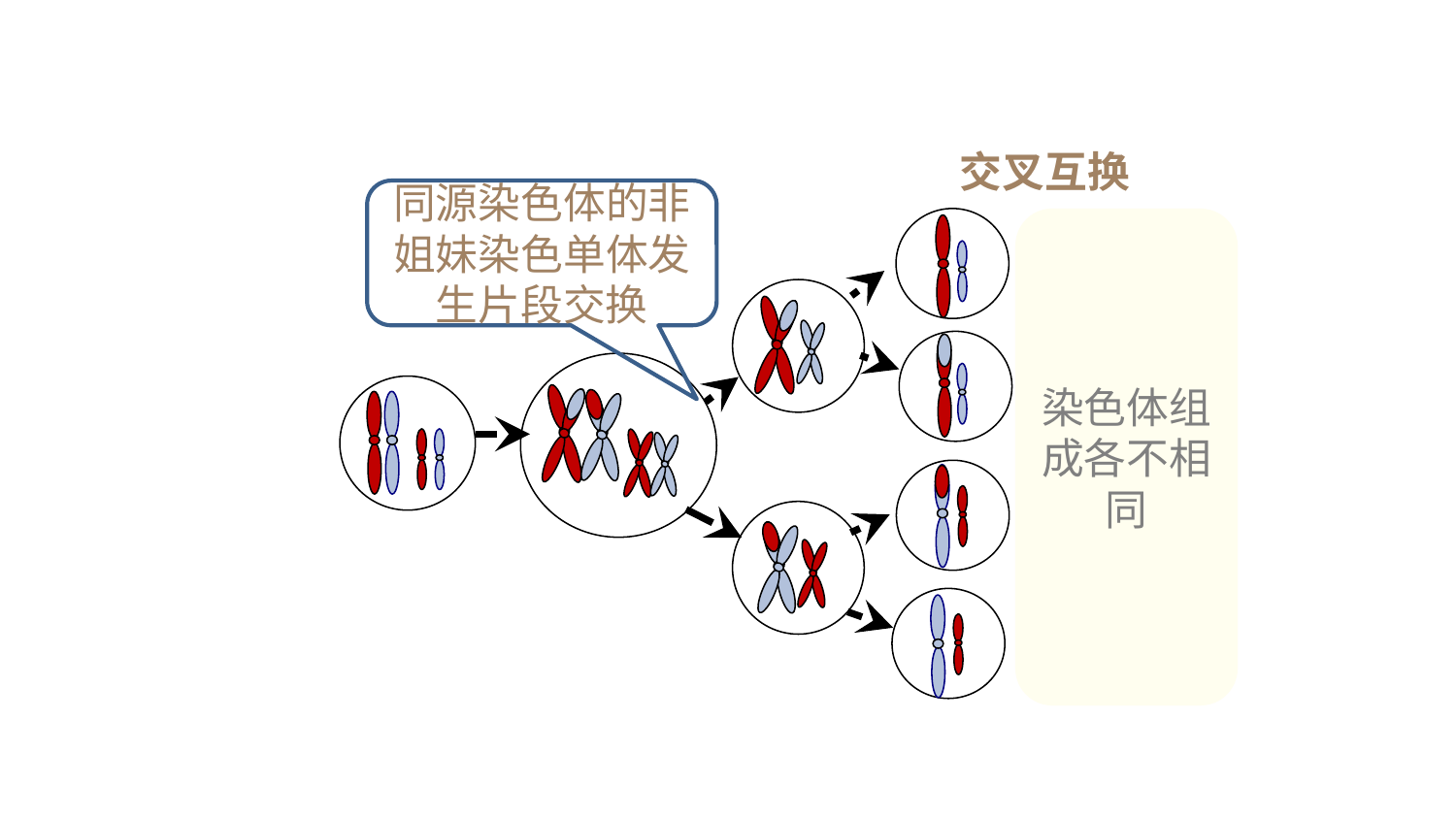

交叉互换
同源染色体的非姐妹染色单体发生片段交换

染色体组成各不相同

染色体组成相同

染色体组成相同